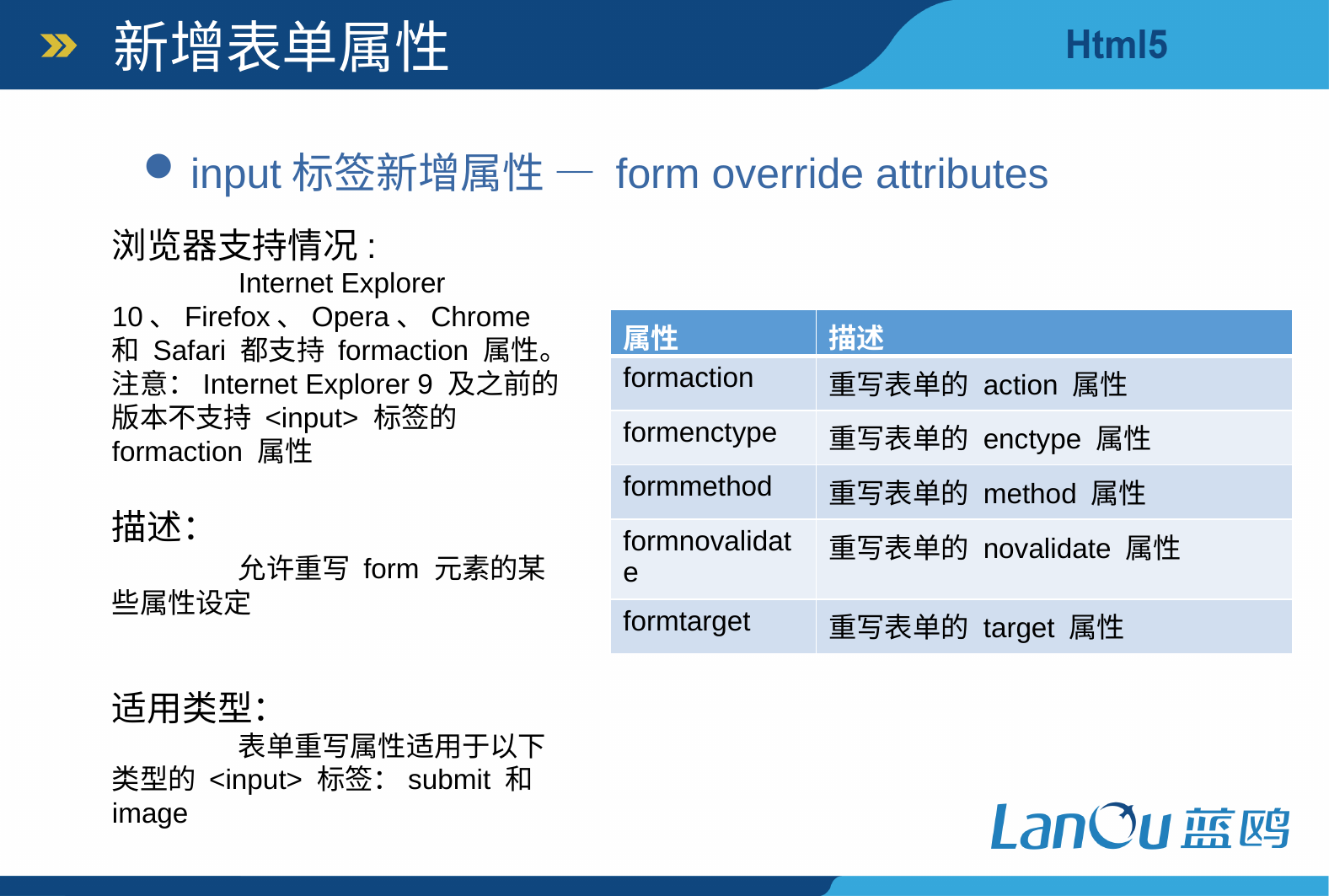

新增表单属性
input标签新增属性 — form override attributes

浏览器支持情况:
	Internet Explorer 10、Firefox、Opera、Chrome 和 Safari 都支持 formaction 属性。注意：Internet Explorer 9 及之前的版本不支持 <input> 标签的 formaction 属性

描述：
	允许重写 form 元素的某些属性设定

适用类型：
	表单重写属性适用于以下类型的 <input> 标签：submit 和 image

| 属性 | 描述 |
| --- | --- |
| formaction | 重写表单的 action 属性 |
| formenctype | 重写表单的 enctype 属性 |
| formmethod | 重写表单的 method 属性 |
| formnovalidate | 重写表单的 novalidate 属性 |
| formtarget | 重写表单的 target 属性 |